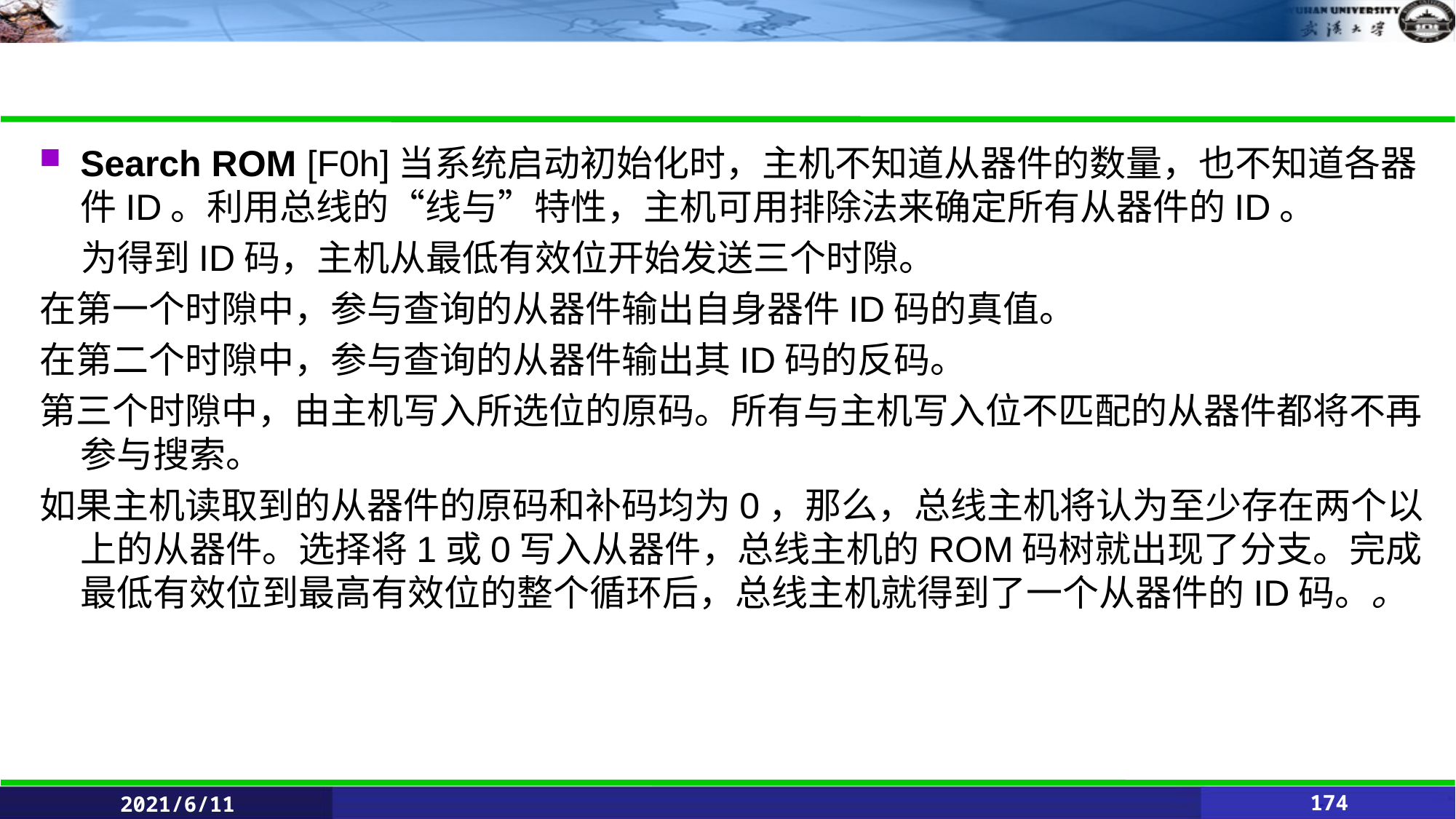

#
Search ROM [F0h]当系统启动初始化时，主机不知道从器件的数量，也不知道各器件ID。利用总线的“线与”特性，主机可用排除法来确定所有从器件的ID。
    为得到ID码，主机从最低有效位开始发送三个时隙。
在第一个时隙中，参与查询的从器件输出自身器件ID码的真值。
在第二个时隙中，参与查询的从器件输出其ID码的反码。
第三个时隙中，由主机写入所选位的原码。所有与主机写入位不匹配的从器件都将不再参与搜索。
如果主机读取到的从器件的原码和补码均为0，那么，总线主机将认为至少存在两个以上的从器件。选择将1或0写入从器件，总线主机的ROM码树就出现了分支。完成最低有效位到最高有效位的整个循环后，总线主机就得到了一个从器件的ID码。。
2021/6/11

174